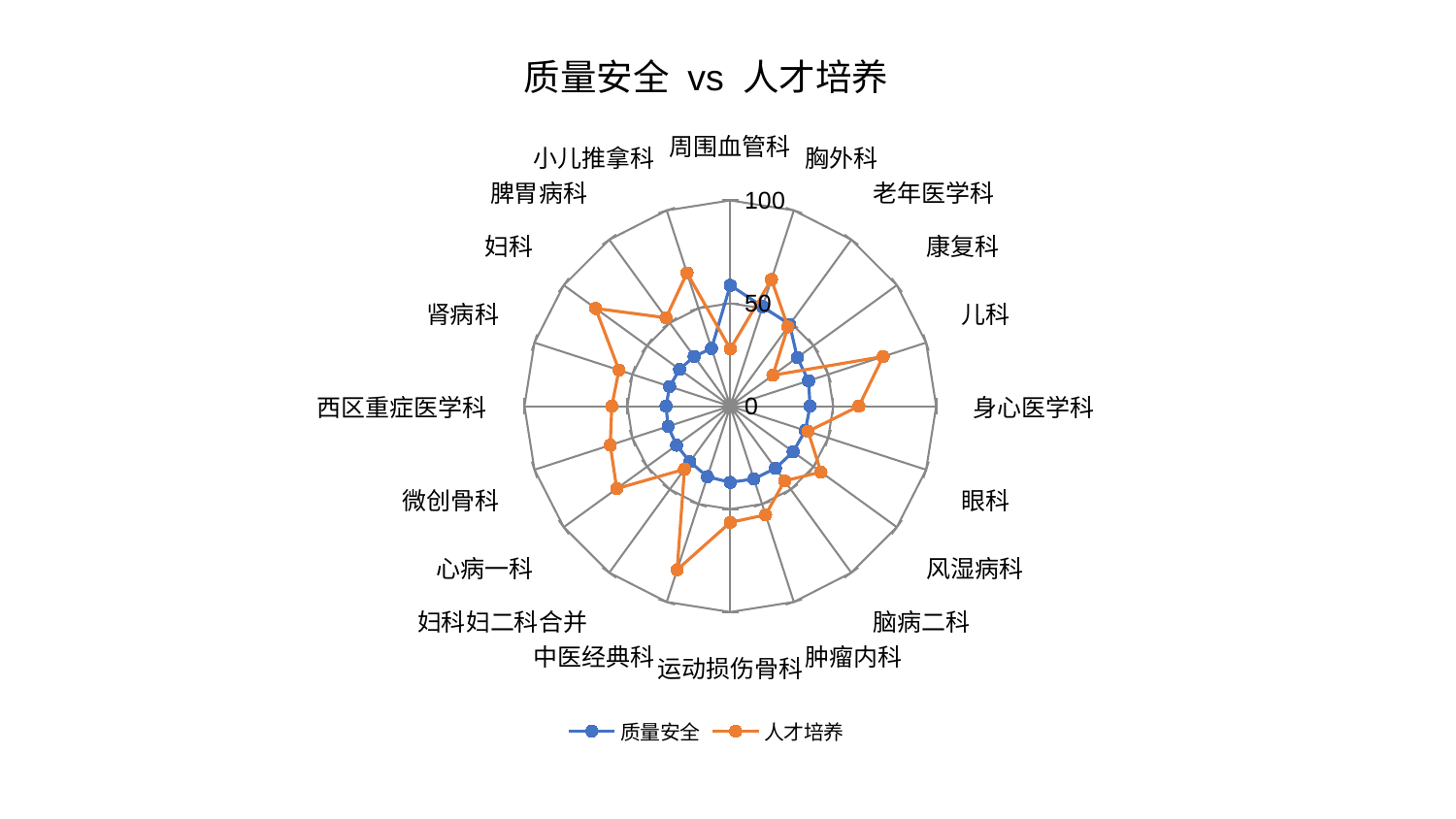

### Chart: 质量安全 vs 人才培养

| Category | 质量安全 | 人才培养 |
|---|---|---|
| 周围血管科 | 58.742418471370755 | 27.803144137643937 |
| 胸外科 | 50.85539456004875 | 64.74690302266286 |
| 老年医学科 | 49.089216686468816 | 47.6482840109886 |
| 康复科 | 40.21889342498635 | 25.59989499607722 |
| 儿科 | 39.972910787463846 | 78.05654322250422 |
| 身心医学科 | 38.77283508899379 | 62.4604557495172 |
| 眼科 | 38.29434091095412 | 39.72599189960203 |
| 风湿病科 | 37.74855097918088 | 54.45017836707245 |
| 脑病二科 | 37.33878885776824 | 44.900172986006886 |
| 肿瘤内科 | 37.14512910441274 | 55.529379279396416 |
| 运动损伤骨科 | 37.05017577263199 | 56.475579870878825 |
| 中医经典科 | 36.02015241010564 | 83.57223997374713 |
| 妇科妇二科合并 | 33.395321448289785 | 37.867981749766415 |
| 心病一科 | 32.28265292447558 | 68.18556249977117 |
| 微创骨科 | 31.785215843268798 | 61.32053619090893 |
| 西区重症医学科 | 31.21742637463558 | 57.55602496875414 |
| 肾病科 | 30.995349270072474 | 56.87290595013412 |
| 妇科 | 30.43459528384965 | 80.83475489443515 |
| 脾胃病科 | 29.900371168451944 | 53.12734975788226 |
| 小儿推拿科 | 29.48510064370788 | 68.08737409467676 |
11